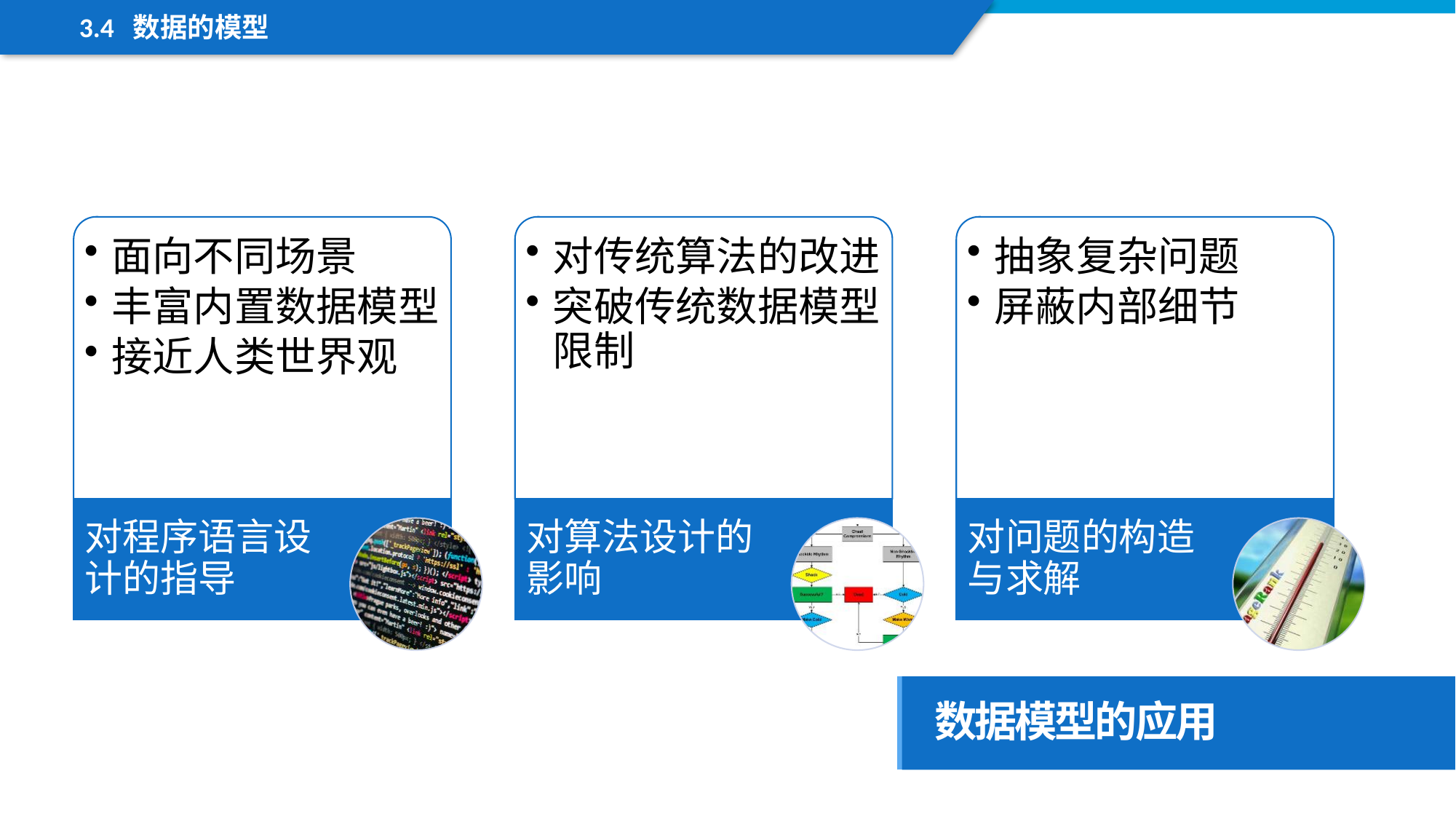

3.4  数据的模型
面向不同场景
丰富内置数据模型
接近人类世界观
对程序语言设计的指导
对传统算法的改进
突破传统数据模型限制
对算法设计的影响
抽象复杂问题
屏蔽内部细节
对问题的构造与求解
数据模型的应用